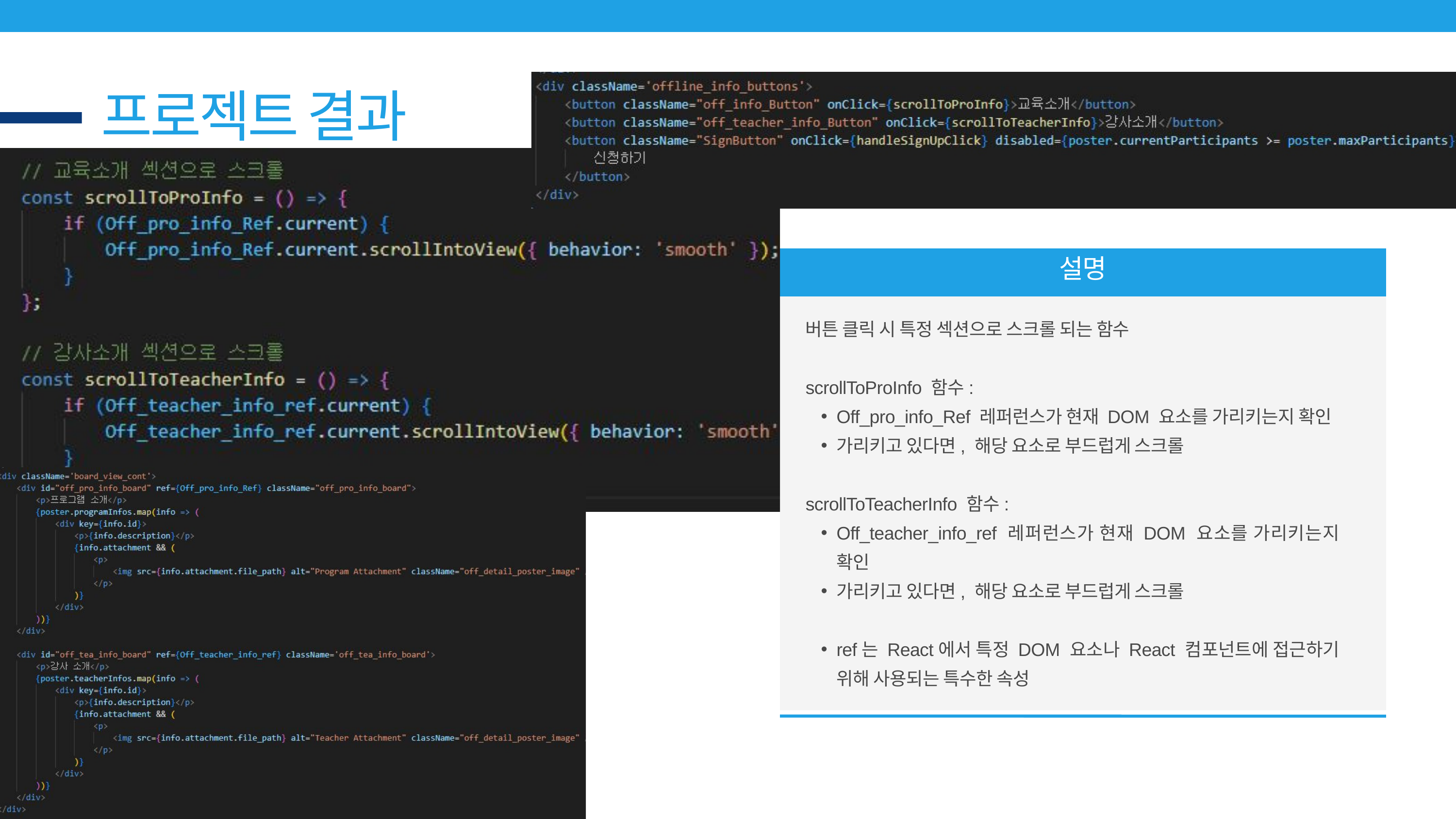

프로젝트 결과

설명

버튼 클릭 시 특정 섹션으로 스크롤 되는 함수

scrollToProInfo 함수:
Off_pro_info_Ref 레퍼런스가 현재 DOM 요소를 가리키는지 확인
가리키고 있다면, 해당 요소로 부드럽게 스크롤

scrollToTeacherInfo 함수:
Off_teacher_info_ref 레퍼런스가 현재 DOM 요소를 가리키는지 확인
가리키고 있다면, 해당 요소로 부드럽게 스크롤

ref는 React에서 특정 DOM 요소나 React 컴포넌트에 접근하기 위해 사용되는 특수한 속성